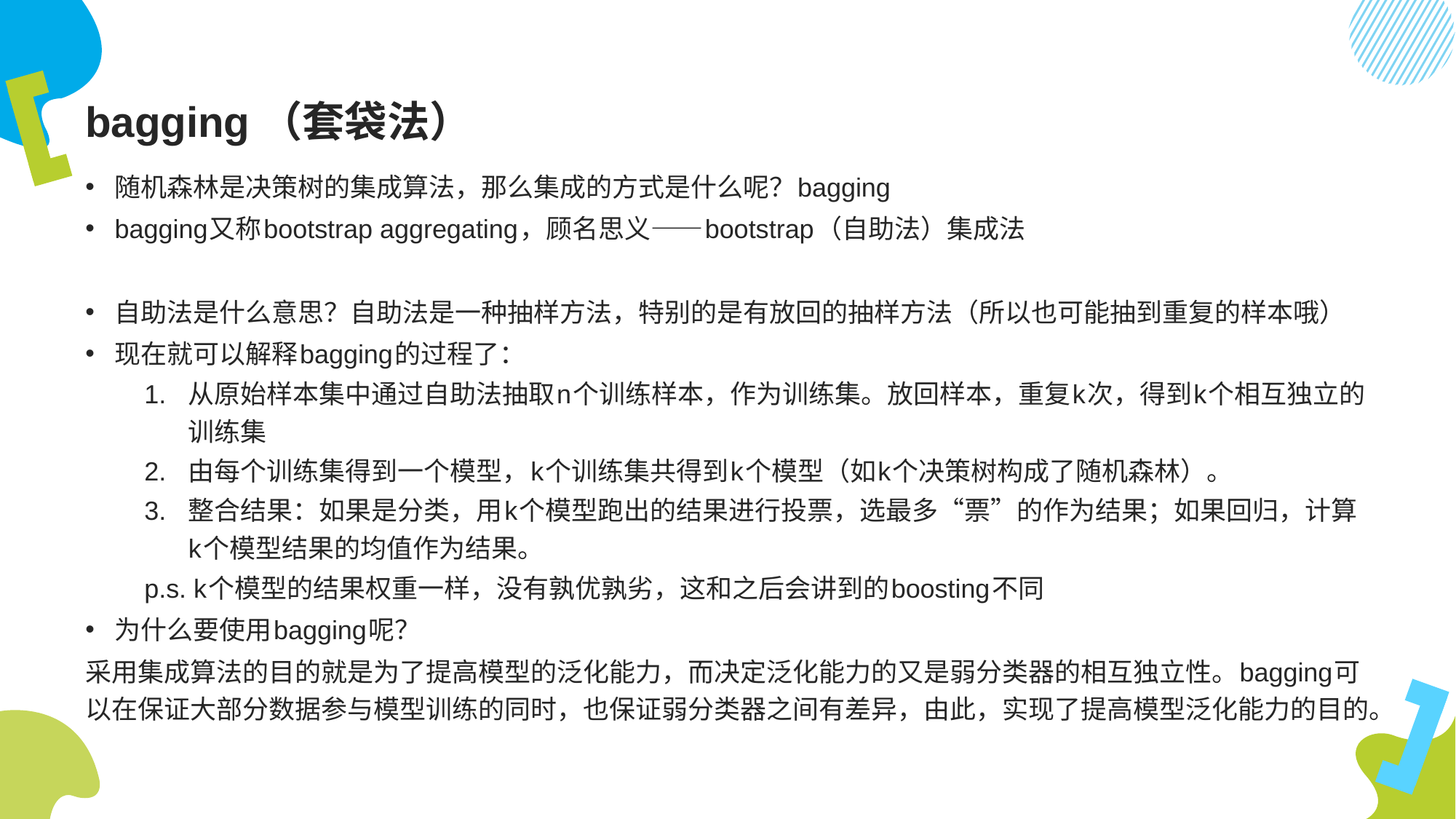

# bagging（套袋法）
随机森林是决策树的集成算法，那么集成的方式是什么呢？bagging
bagging又称bootstrap aggregating，顾名思义——bootstrap（自助法）集成法

自助法是什么意思？自助法是一种抽样方法，特别的是有放回的抽样方法（所以也可能抽到重复的样本哦）
现在就可以解释bagging的过程了：
从原始样本集中通过自助法抽取n个训练样本，作为训练集。放回样本，重复k次，得到k个相互独立的训练集
由每个训练集得到一个模型，k个训练集共得到k个模型（如k个决策树构成了随机森林）。
整合结果：如果是分类，用k个模型跑出的结果进行投票，选最多“票”的作为结果；如果回归，计算k个模型结果的均值作为结果。
p.s. k个模型的结果权重一样，没有孰优孰劣，这和之后会讲到的boosting不同
为什么要使用bagging呢？
采用集成算法的目的就是为了提高模型的泛化能力，而决定泛化能力的又是弱分类器的相互独立性。bagging可以在保证大部分数据参与模型训练的同时，也保证弱分类器之间有差异，由此，实现了提高模型泛化能力的目的。